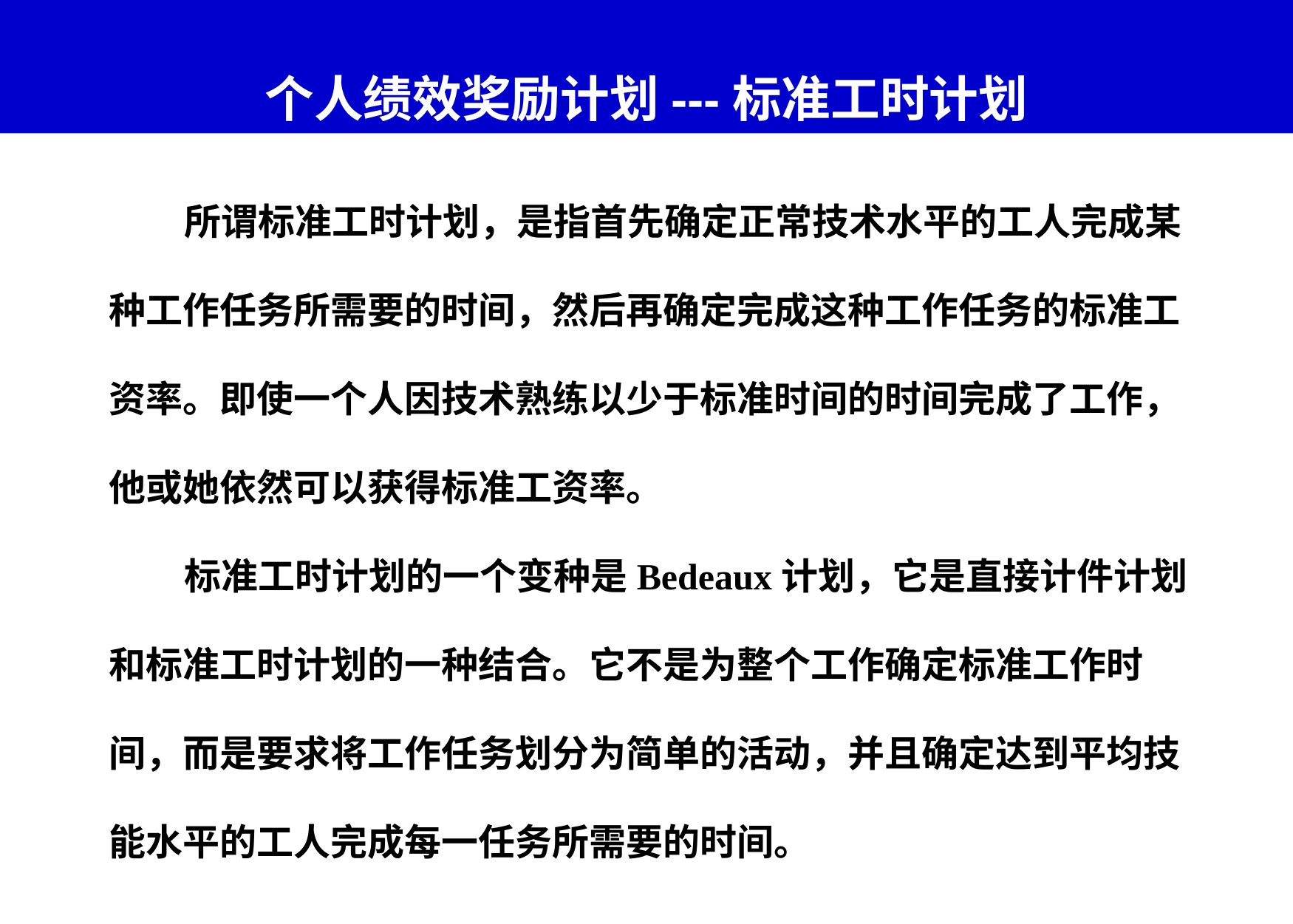

# 个人绩效奖励计划---标准工时计划
        所谓标准工时计划，是指首先确定正常技术水平的工人完成某种工作任务所需要的时间，然后再确定完成这种工作任务的标准工资率。即使一个人因技术熟练以少于标准时间的时间完成了工作，他或她依然可以获得标准工资率。
        标准工时计划的一个变种是Bedeaux计划，它是直接计件计划和标准工时计划的一种结合。它不是为整个工作确定标准工作时间，而是要求将工作任务划分为简单的活动，并且确定达到平均技能水平的工人完成每一任务所需要的时间。